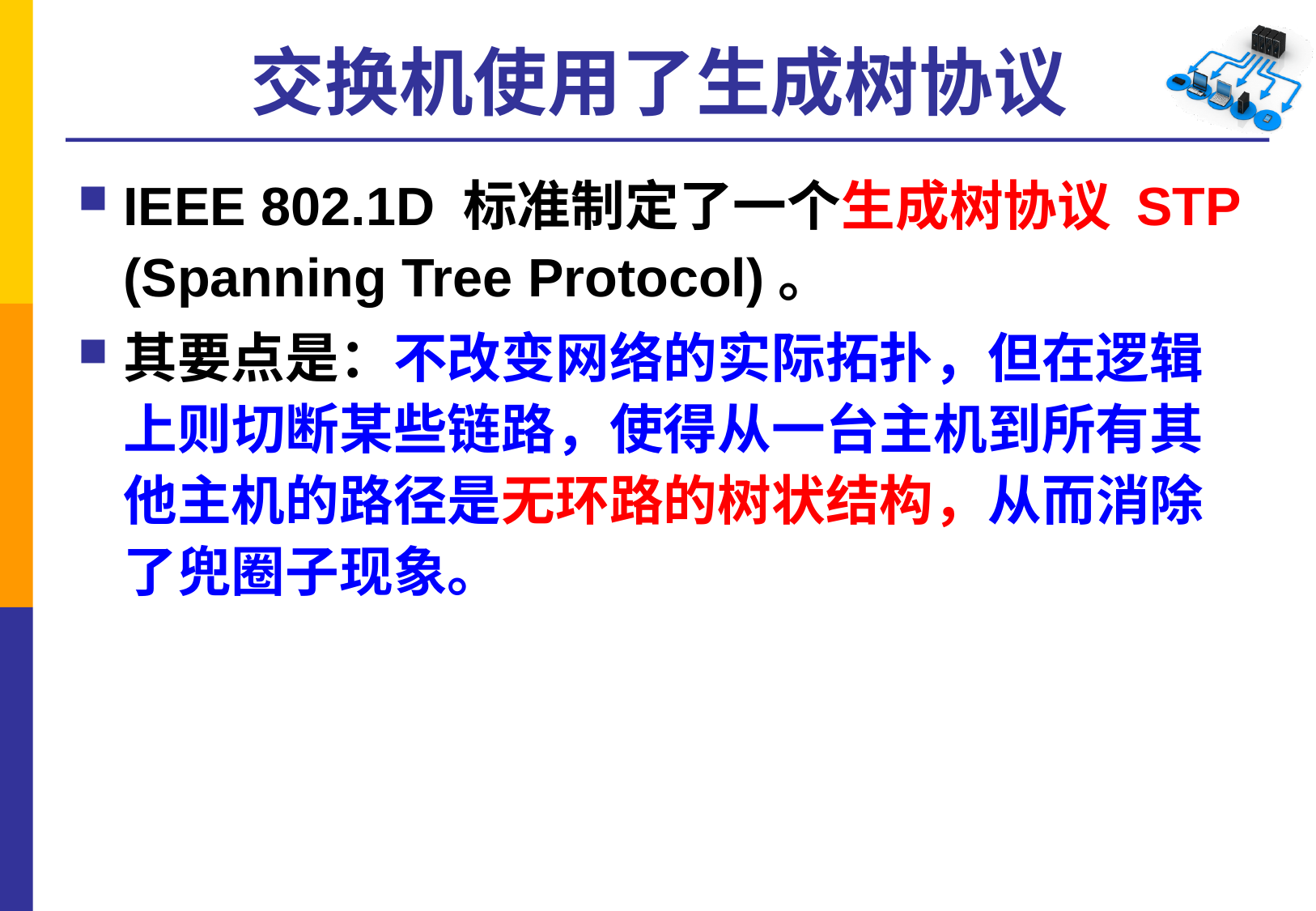

# 交换机使用了生成树协议
IEEE 802.1D 标准制定了一个生成树协议 STP  (Spanning Tree Protocol)。
其要点是：不改变网络的实际拓扑，但在逻辑上则切断某些链路，使得从一台主机到所有其他主机的路径是无环路的树状结构，从而消除了兜圈子现象。